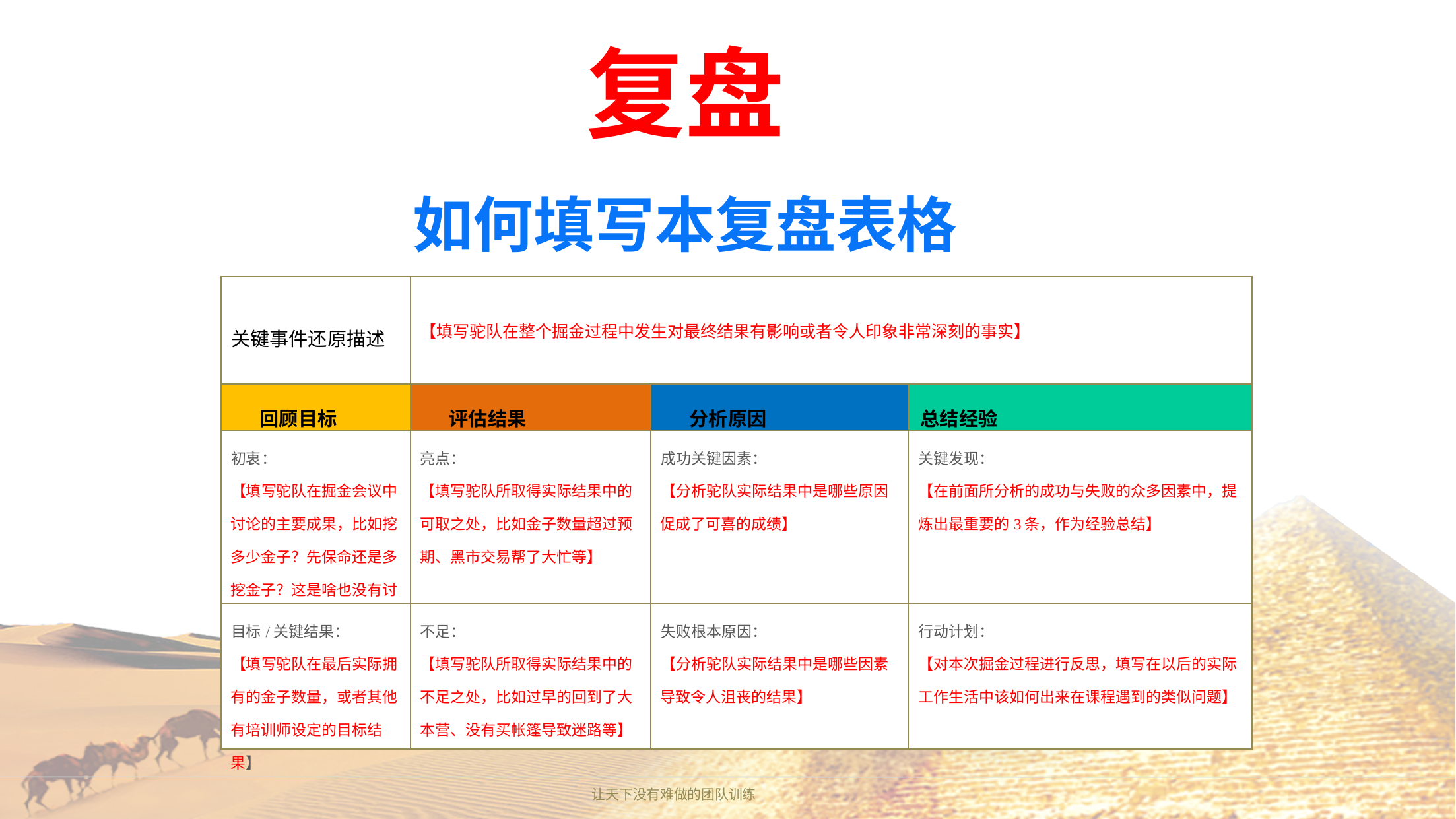

复盘
如何填写本复盘表格
| 关键事件还原描述 | 【填写驼队在整个掘金过程中发生对最终结果有影响或者令人印象非常深刻的事实】 |  |  |
| --- | --- | --- | --- |
| 回顾目标 | 评估结果 | 分析原因 | 总结经验 |
| 初衷： 【填写驼队在掘金会议中讨论的主要成果，比如挖多少金子？先保命还是多挖金子？这是啥也没有讨论出个结果？】 | 亮点： 【填写驼队所取得实际结果中的可取之处，比如金子数量超过预期、黑市交易帮了大忙等】 | 成功关键因素： 【分析驼队实际结果中是哪些原因促成了可喜的成绩】 | 关键发现： 【在前面所分析的成功与失败的众多因素中，提炼出最重要的3条，作为经验总结】 |
| 目标/关键结果： 【填写驼队在最后实际拥有的金子数量，或者其他有培训师设定的目标结果】 | 不足： 【填写驼队所取得实际结果中的不足之处，比如过早的回到了大本营、没有买帐篷导致迷路等】 | 失败根本原因： 【分析驼队实际结果中是哪些因素导致令人沮丧的结果】 | 行动计划： 【对本次掘金过程进行反思，填写在以后的实际工作生活中该如何出来在课程遇到的类似问题】 |